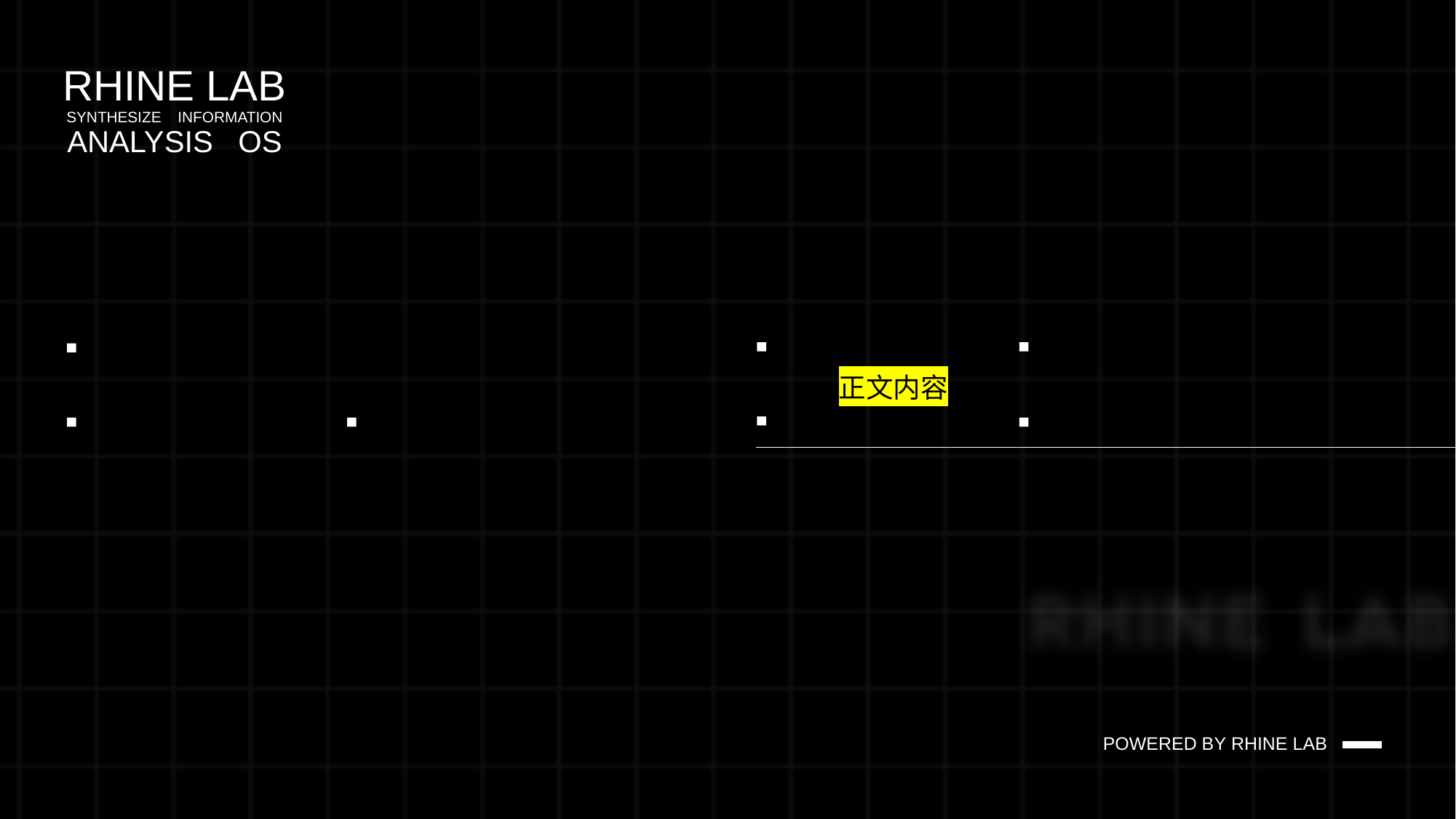

# RHINE LAB SYNTHESIZE    INFORMATION ANALYSIS   OS
rhodeskesi

正文内容

POWERED BY RHINE LAB